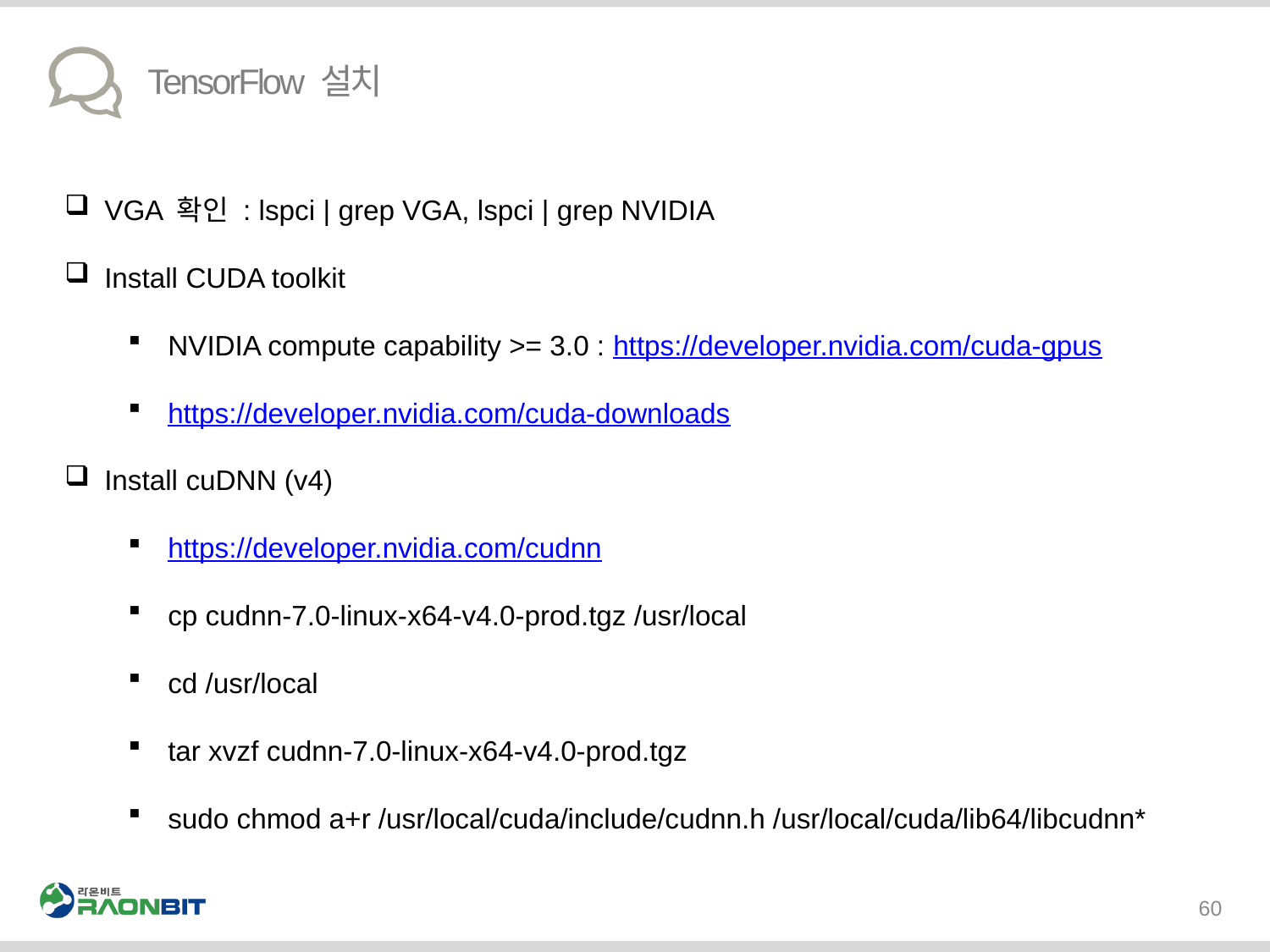

# TensorFlow 설치
VGA 확인 : lspci | grep VGA, lspci | grep NVIDIA
Install CUDA toolkit
NVIDIA compute capability >= 3.0 : https://developer.nvidia.com/cuda-gpus
https://developer.nvidia.com/cuda-downloads
Install cuDNN (v4)
https://developer.nvidia.com/cudnn
cp cudnn-7.0-linux-x64-v4.0-prod.tgz /usr/local
cd /usr/local
tar xvzf cudnn-7.0-linux-x64-v4.0-prod.tgz
sudo chmod a+r /usr/local/cuda/include/cudnn.h /usr/local/cuda/lib64/libcudnn*
60